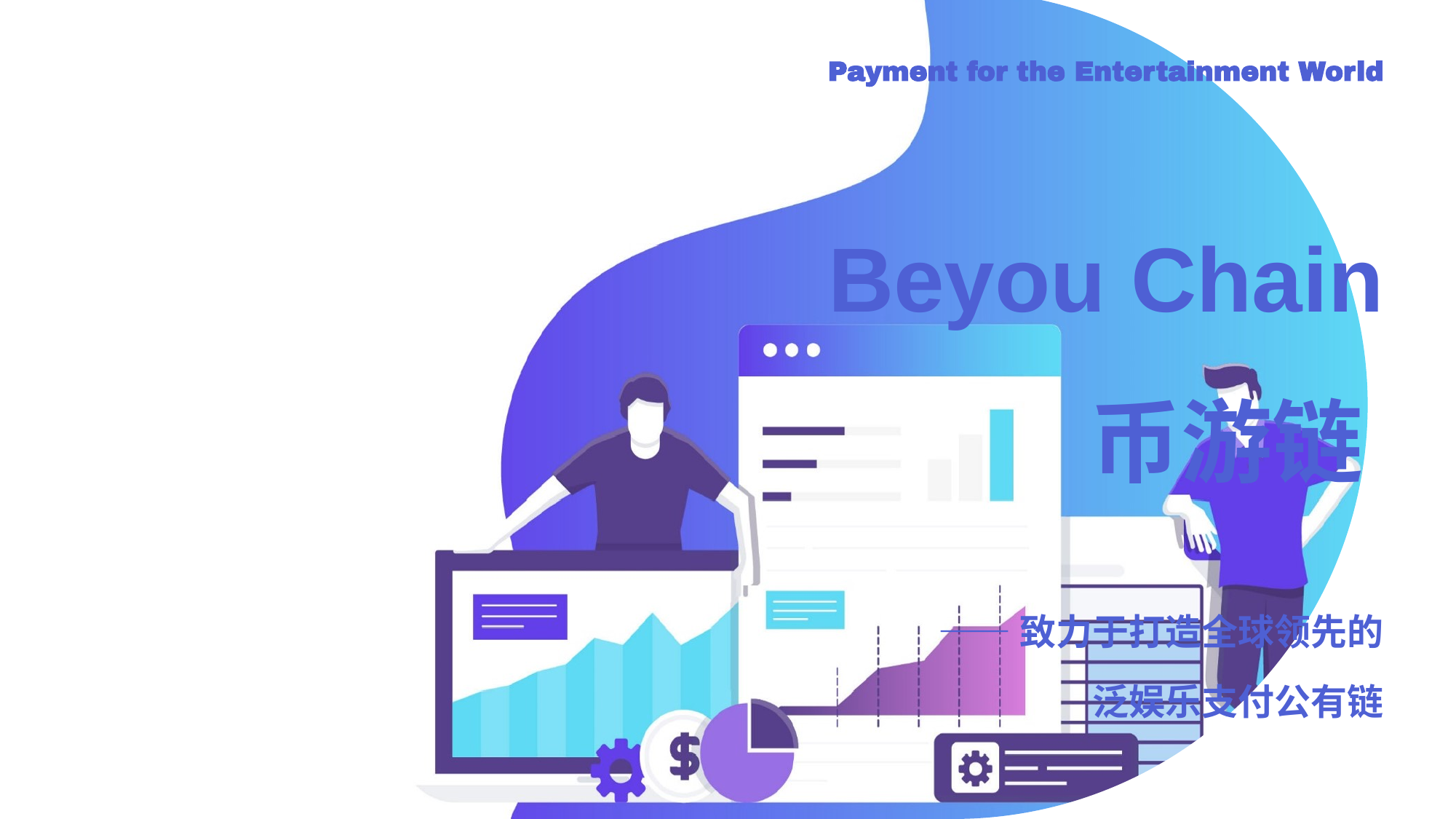

Payment for the Entertainment World
Beyou Chain
币游链

——致力于打造全球领先的
泛娱乐支付公有链